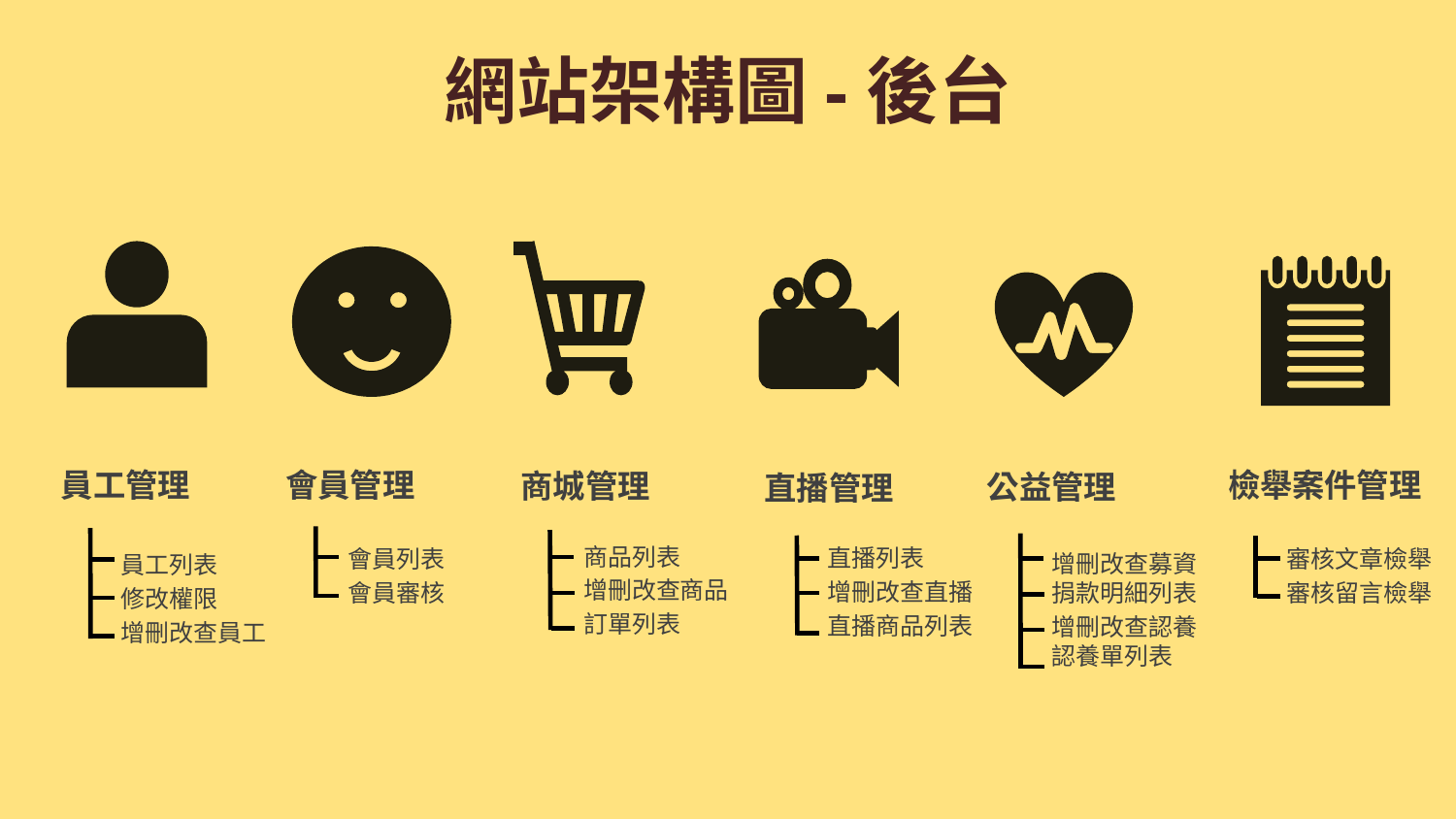

網站架構圖-後台

檢舉案件管理
審核文章檢舉
審核留言檢舉
員工管理
員工列表
修改權限
增刪改查員工
公益管理
增刪改查募資捐款明細列表
增刪改查認養認養單列表
會員管理
會員列表
會員審核

商城管理
商品列表
增刪改查商品
訂單列表
直播管理
直播列表
增刪改查直播
直播商品列表